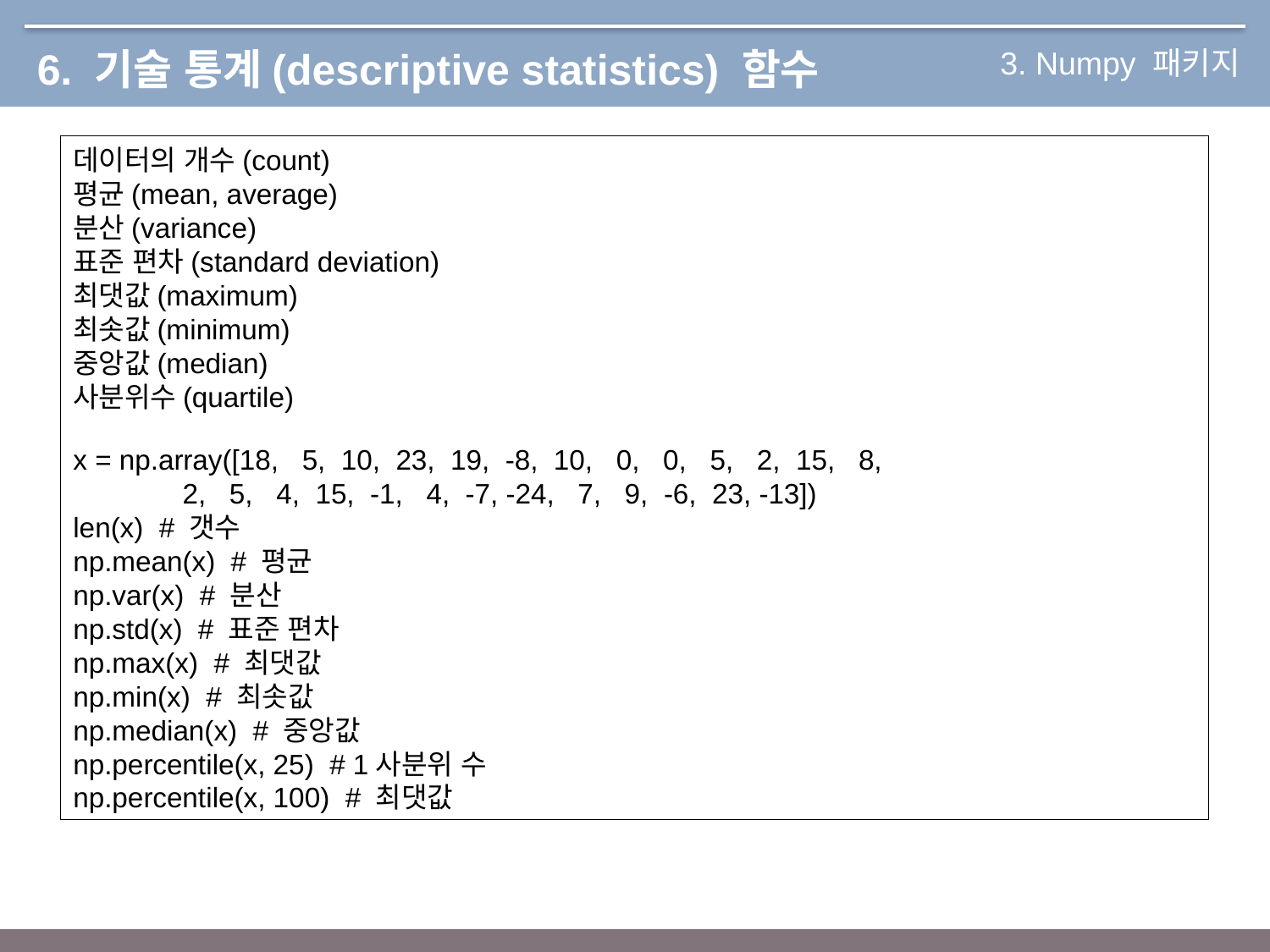

3. Numpy 패키지
6. 기술 통계(descriptive statistics) 함수
데이터의 개수(count)
평균(mean, average)
분산(variance)
표준 편차(standard deviation)
최댓값(maximum)
최솟값(minimum)
중앙값(median)
사분위수(quartile)

x = np.array([18,   5,  10,  23,  19,  -8,  10,   0,   0,   5,   2,  15,   8,
              2,   5,   4,  15,  -1,   4,  -7, -24,   7,   9,  -6,  23, -13])
len(x)  # 갯수
np.mean(x)  # 평균
np.var(x)  # 분산
np.std(x)  # 표준 편차
np.max(x)  # 최댓값
np.min(x)  # 최솟값
np.median(x)  # 중앙값
np.percentile(x, 25)  # 1사분위 수
np.percentile(x, 100)  # 최댓값